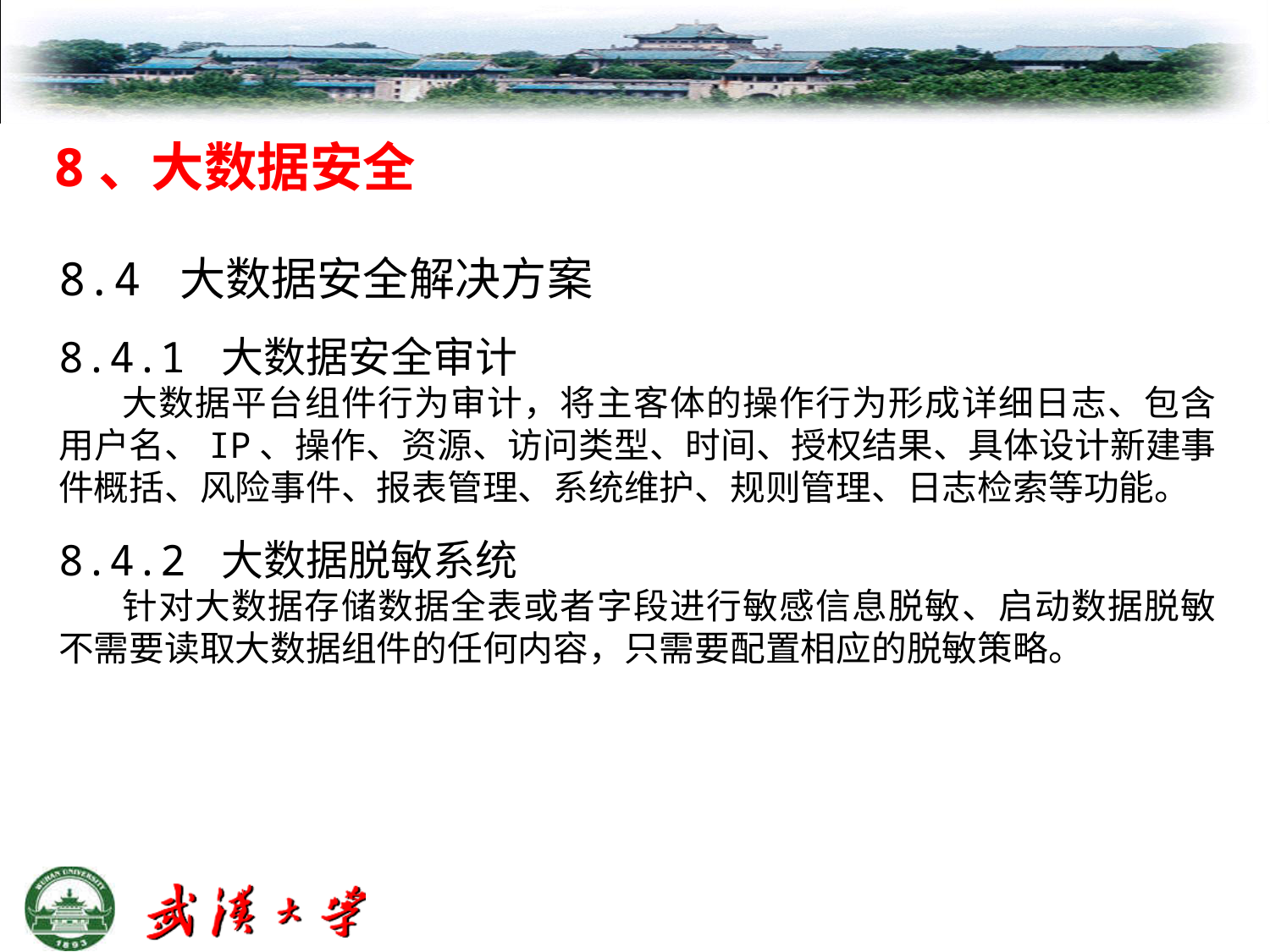

8、大数据安全
8.4 大数据安全解决方案
8.4.1 大数据安全审计
大数据平台组件行为审计，将主客体的操作行为形成详细日志、包含用户名、IP、操作、资源、访问类型、时间、授权结果、具体设计新建事件概括、风险事件、报表管理、系统维护、规则管理、日志检索等功能。
8.4.2 大数据脱敏系统
针对大数据存储数据全表或者字段进行敏感信息脱敏、启动数据脱敏不需要读取大数据组件的任何内容，只需要配置相应的脱敏策略。